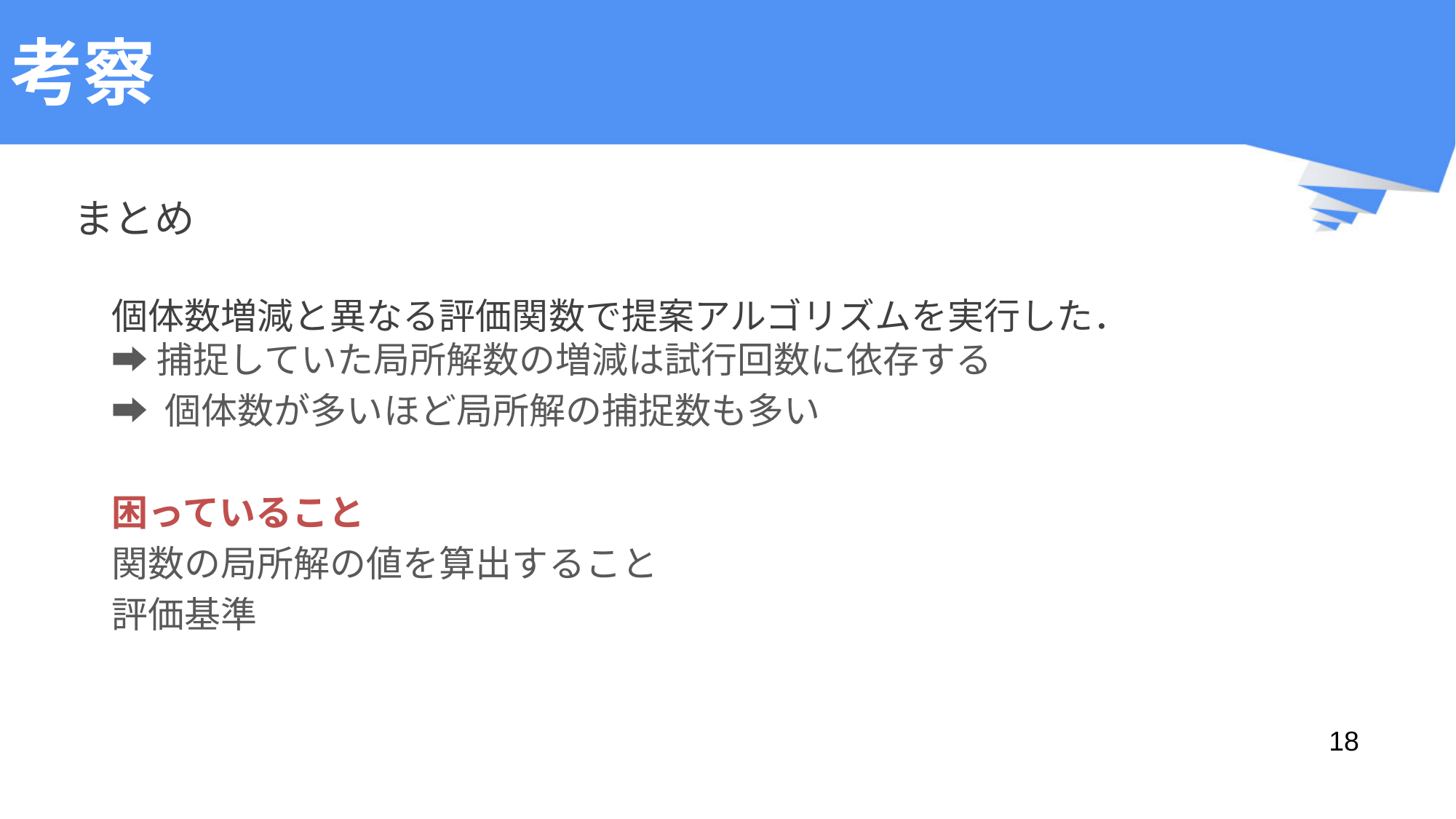

# 考察
まとめ
個体数増減と異なる評価関数で提案アルゴリズムを実行した．
➡ 捕捉していた局所解数の増減は試行回数に依存する
➡ 個体数が多いほど局所解の捕捉数も多い

困っていること
関数の局所解の値を算出すること
評価基準
18